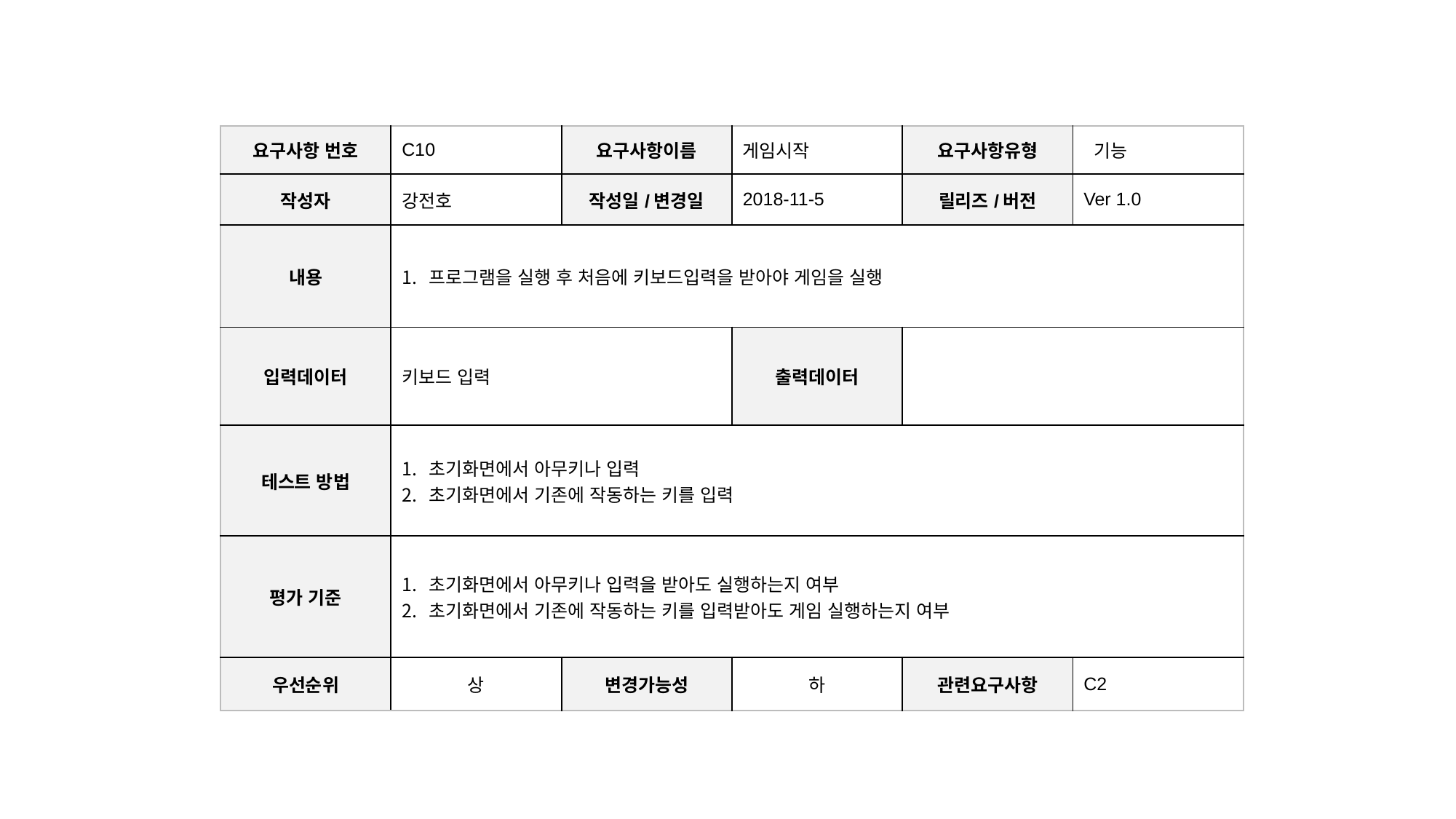

| 요구사항 번호 | C10 | 요구사항이름 | 게임시작 | 요구사항유형 | 기능 |
| --- | --- | --- | --- | --- | --- |
| 작성자 | 강전호 | 작성일/변경일 | 2018-11-5 | 릴리즈/버전 | Ver 1.0 |
| 내용 | 프로그램을 실행 후 처음에 키보드입력을 받아야 게임을 실행 |  |  |  |  |
| 입력데이터 | 키보드 입력 |  | 출력데이터 |  |  |
| 테스트 방법 | 초기화면에서 아무키나 입력 초기화면에서 기존에 작동하는 키를 입력 |  |  |  |  |
| 평가 기준 | 초기화면에서 아무키나 입력을 받아도 실행하는지 여부 초기화면에서 기존에 작동하는 키를 입력받아도 게임 실행하는지 여부 |  |  |  |  |
| 우선순위 | 상 | 변경가능성 | 하 | 관련요구사항 | C2 |